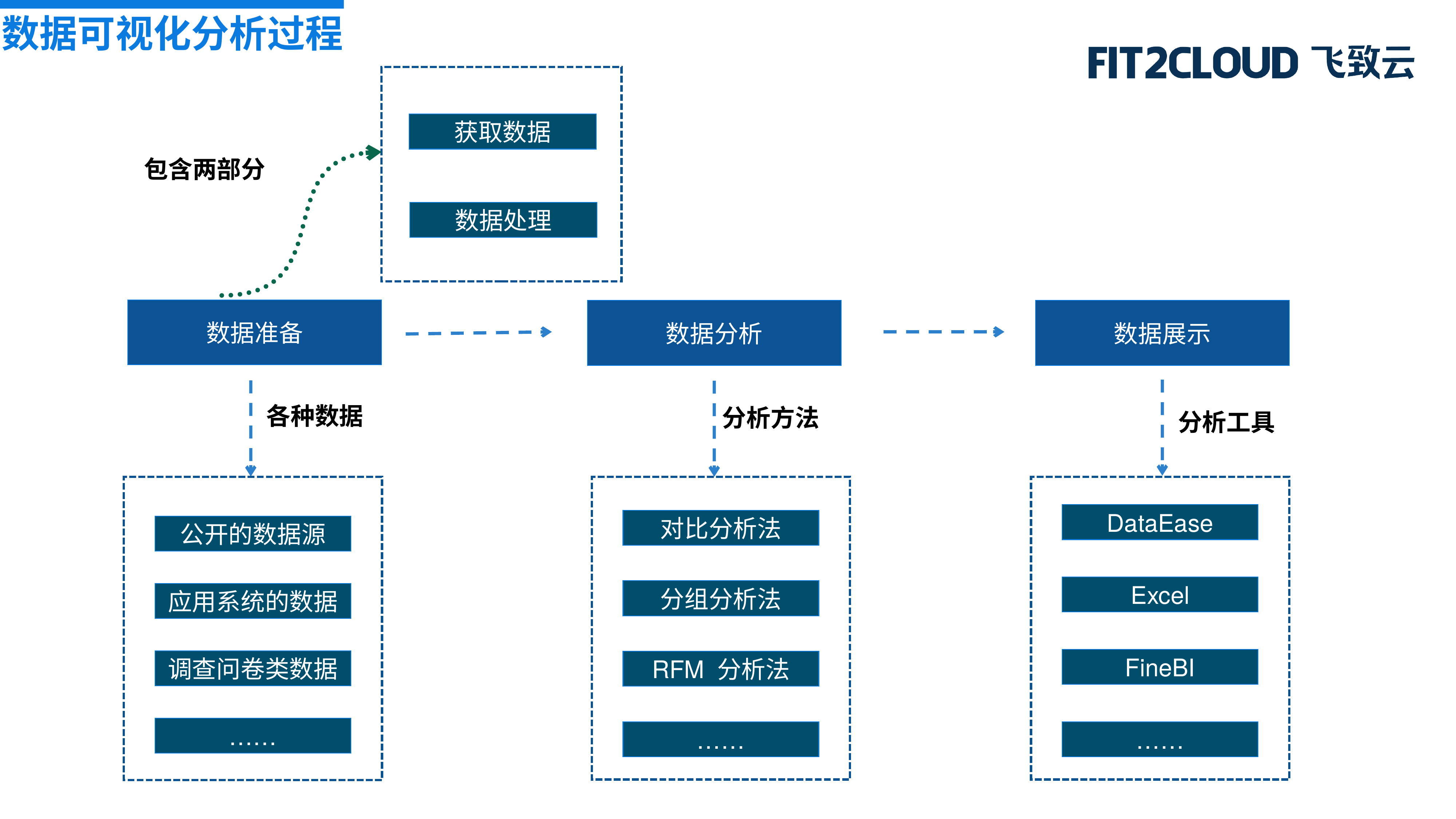

数据可视化分析过程

获取数据
数据处理
包含两部分
数据准备
数据分析
数据展示
各种数据
分析方法
分析工具

DataEase
对比分析法
公开的数据源
Excel
分组分析法
应用系统的数据
FineBI
调查问卷类数据
RFM 分析法
……
……
……